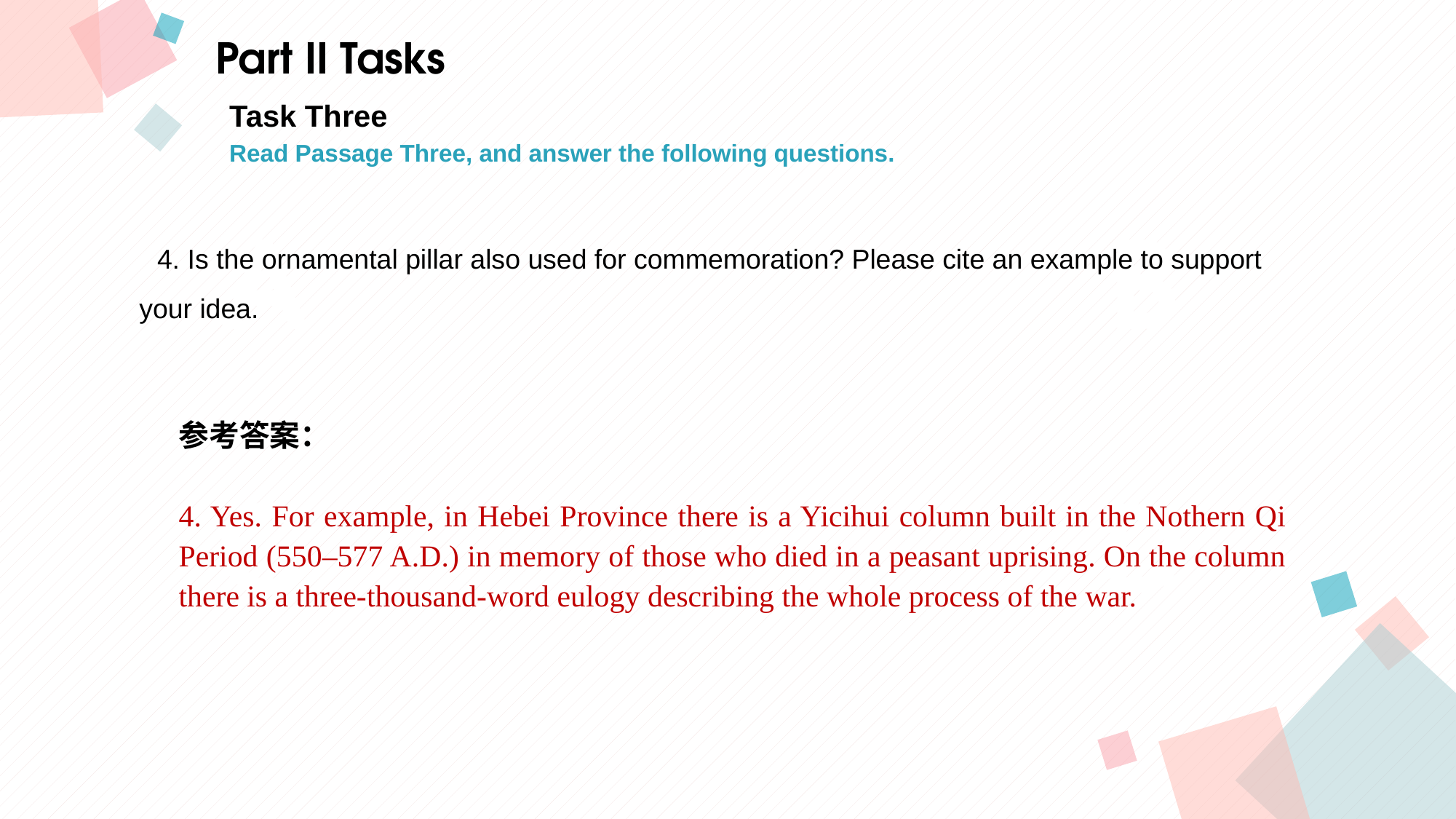

Part II Tasks
Task Three

Read Passage Three, and answer the following questions.
A
B
   4. Is the ornamental pillar also used for commemoration? Please cite an example to support
your idea.
参考答案：

4. Yes. For example, in Hebei Province there is a Yicihui column built in the Nothern Qi Period (550–577 A.D.) in memory of those who died in a peasant uprising. On the column there is a three-thousand-word eulogy describing the whole process of the war.
C
D